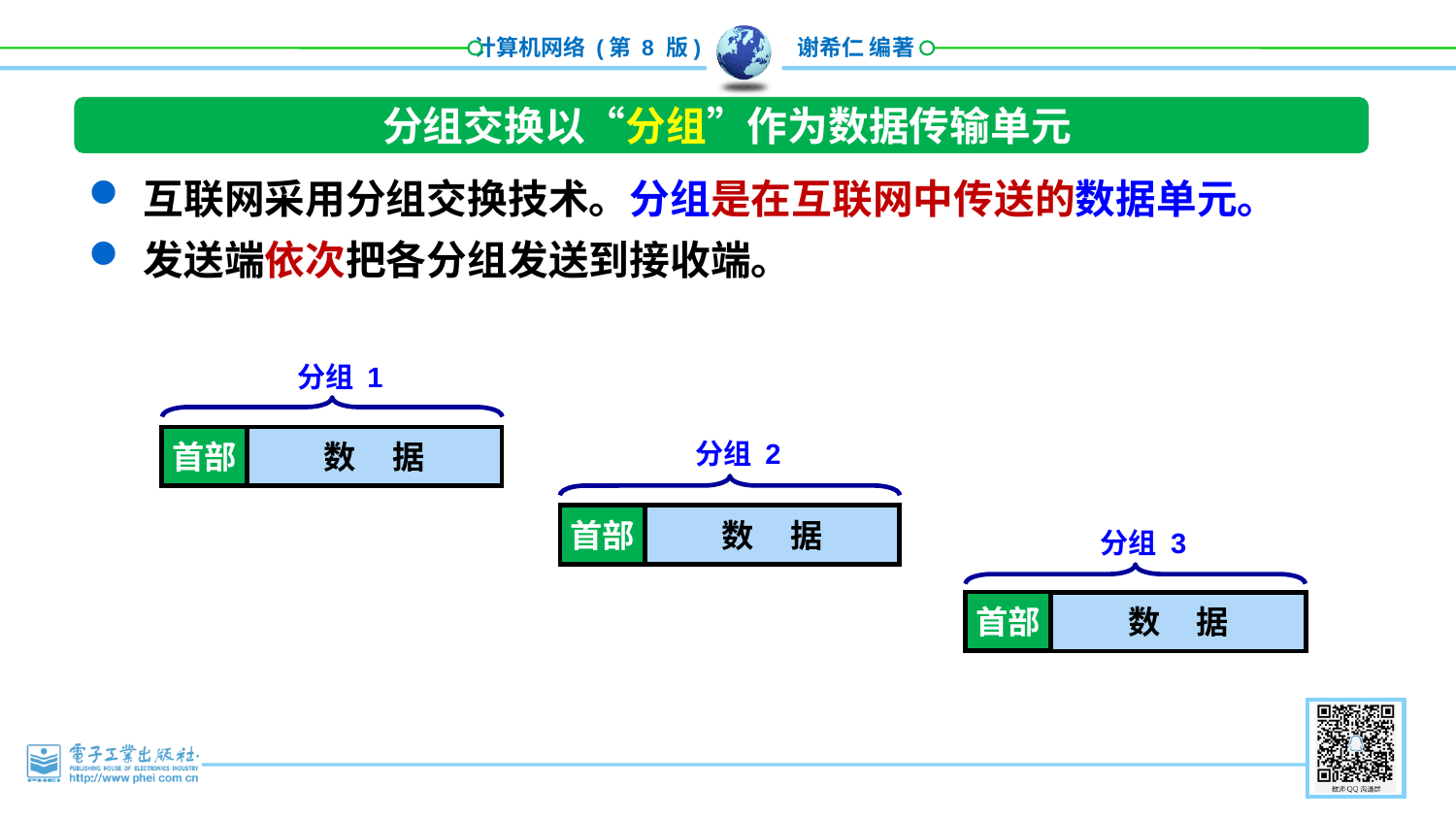

分组交换以“分组”作为数据传输单元
互联网采用分组交换技术。分组是在互联网中传送的数据单元。
发送端依次把各分组发送到接收端。

分组 1
首部
数     据

分组 2
首部
数     据

分组 3
首部
数     据